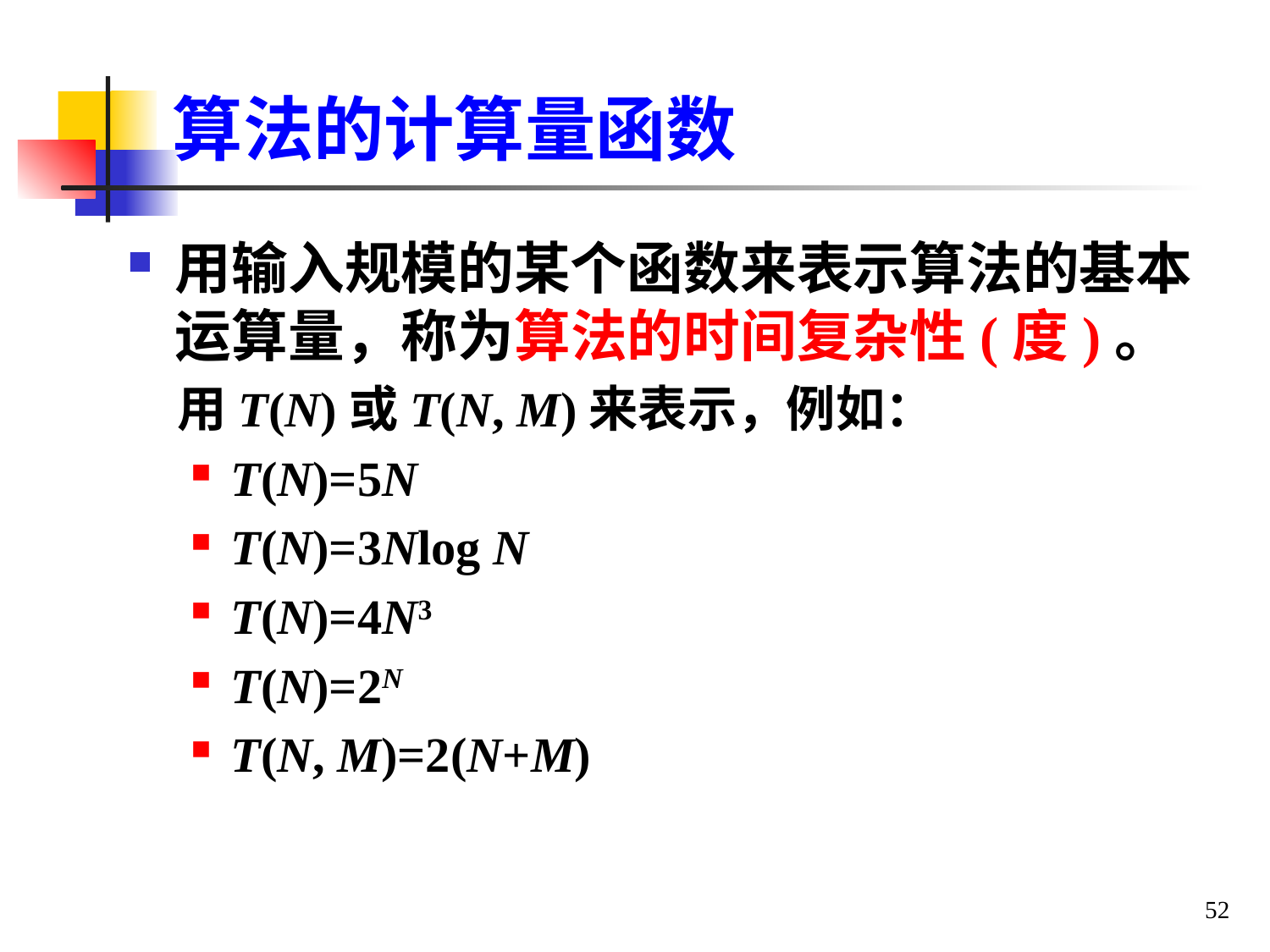

# 算法的计算量函数
用输入规模的某个函数来表示算法的基本运算量，称为算法的时间复杂性(度)。
用T(N)或T(N, M)来表示，例如：
T(N)=5N
T(N)=3Nlog N
T(N)=4N3
T(N)=2N
T(N, M)=2(N+M)
52